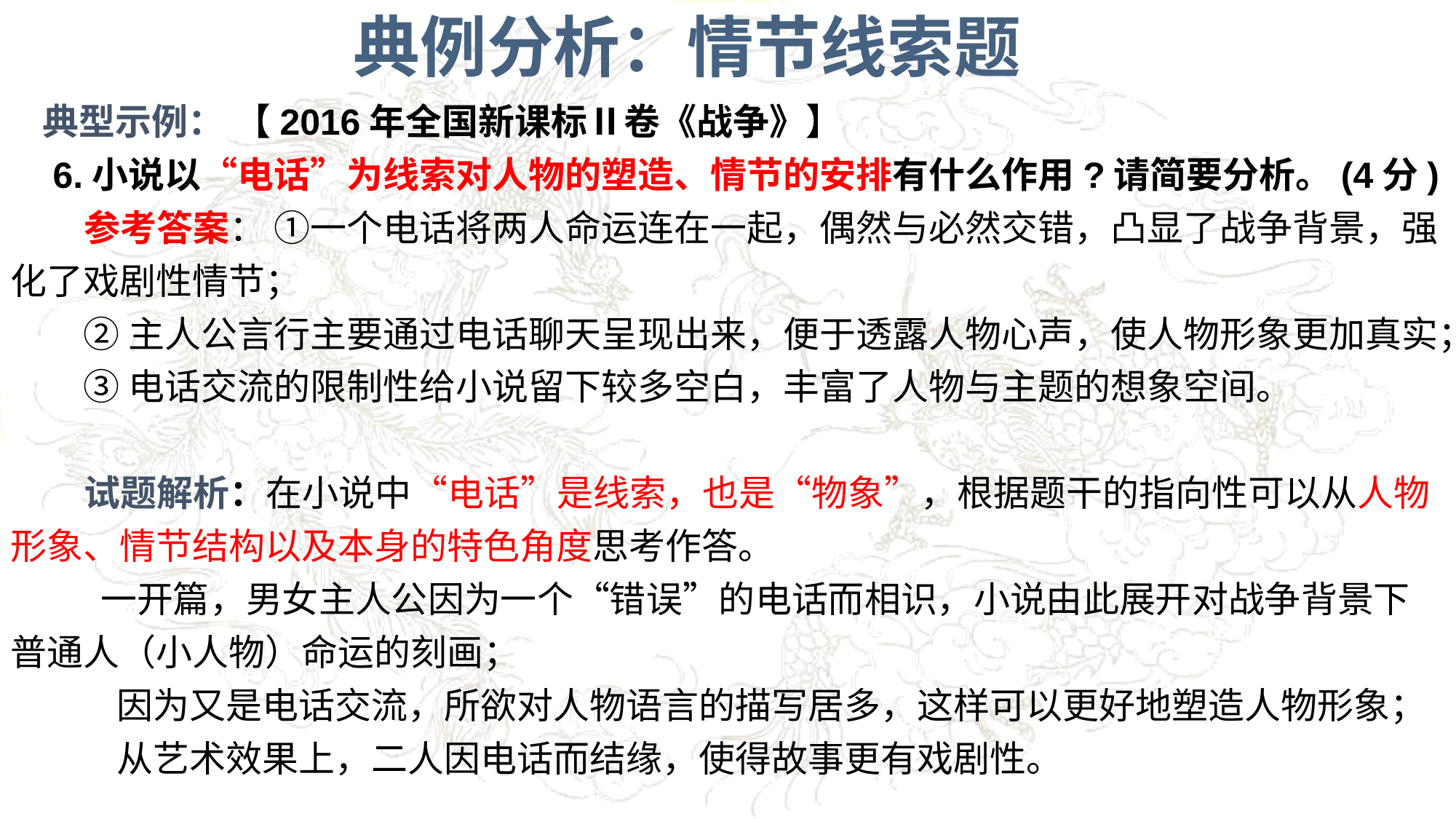

典例分析：情节线索题
典型示例： 【2016年全国新课标Ⅱ卷《战争》】
 6.小说以“电话”为线索对人物的塑造、情节的安排有什么作用?请简要分析。(4分)
    参考答案： ①一个电话将两人命运连在一起，偶然与必然交错，凸显了战争背景，强化了戏剧性情节；
     ②主人公言行主要通过电话聊天呈现出来，便于透露人物心声，使人物形象更加真实；
     ③电话交流的限制性给小说留下较多空白，丰富了人物与主题的想象空间。

    试题解析：在小说中“电话”是线索，也是“物象”，根据题干的指向性可以从人物形象、情节结构以及本身的特色角度思考作答。
      一开篇，男女主人公因为一个“错误”的电话而相识，小说由此展开对战争背景下普通人（小人物）命运的刻画；
        因为又是电话交流，所欲对人物语言的描写居多，这样可以更好地塑造人物形象；
        从艺术效果上，二人因电话而结缘，使得故事更有戏剧性。